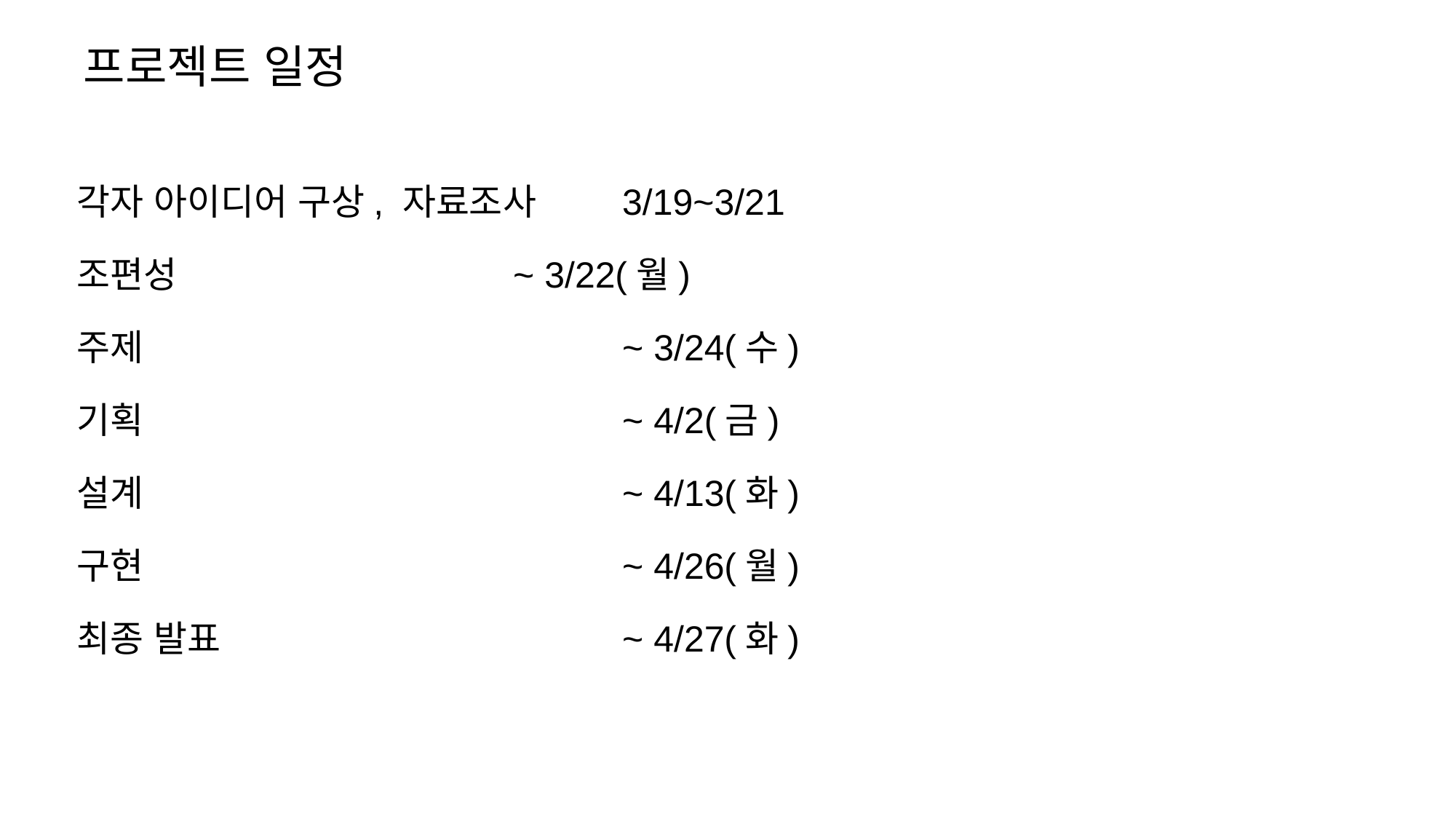

# 프로젝트 일정
각자 아이디어 구상, 자료조사  	3/19~3/21
조편성				~ 3/22(월)
주제					~ 3/24(수)
기획					~ 4/2(금)
설계					~ 4/13(화)
구현					~ 4/26(월)
최종 발표				~ 4/27(화)